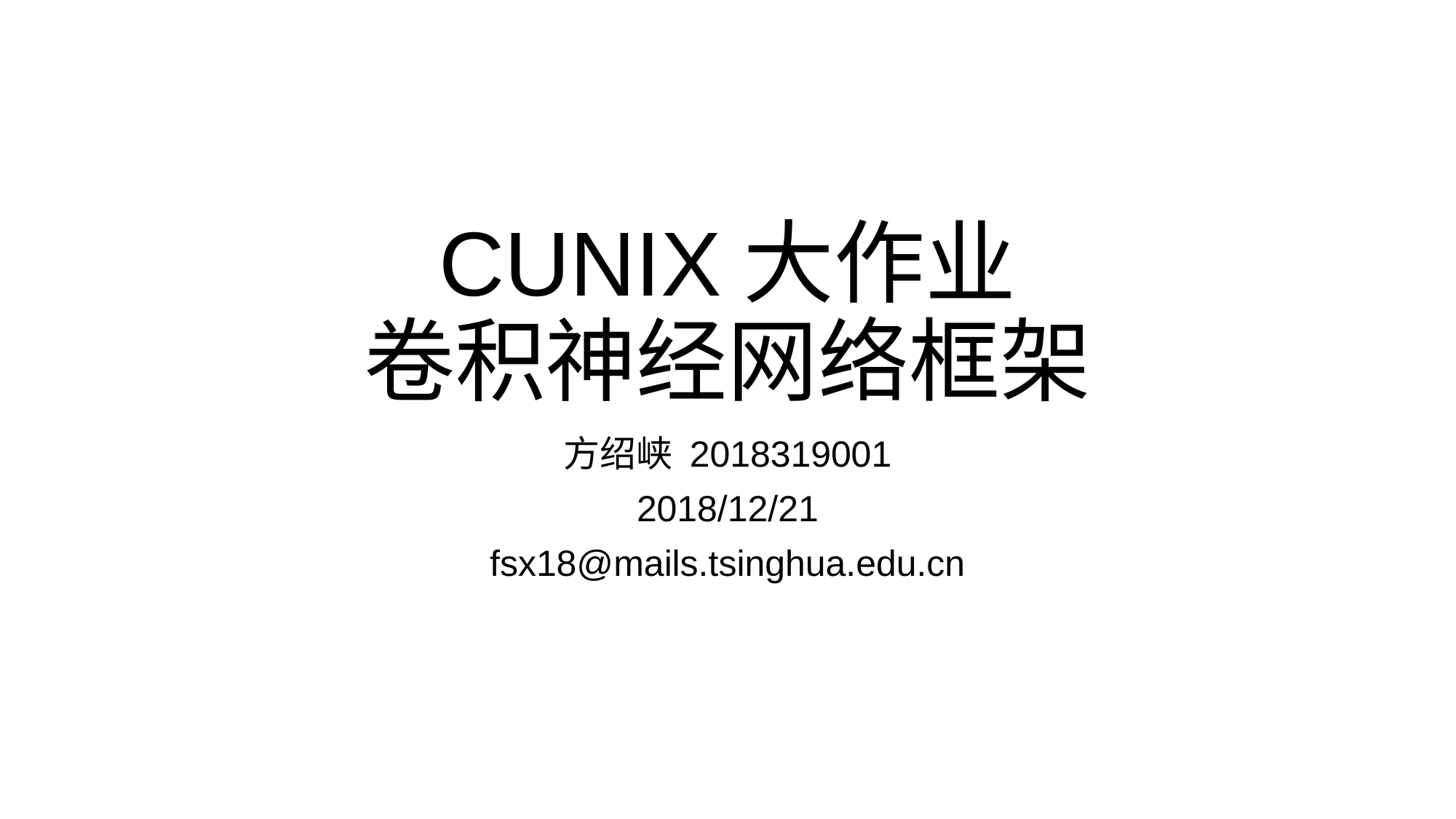

# CUNIX大作业 卷积神经网络框架
方绍峡 2018319001
2018/12/21
fsx18@mails.tsinghua.edu.cn